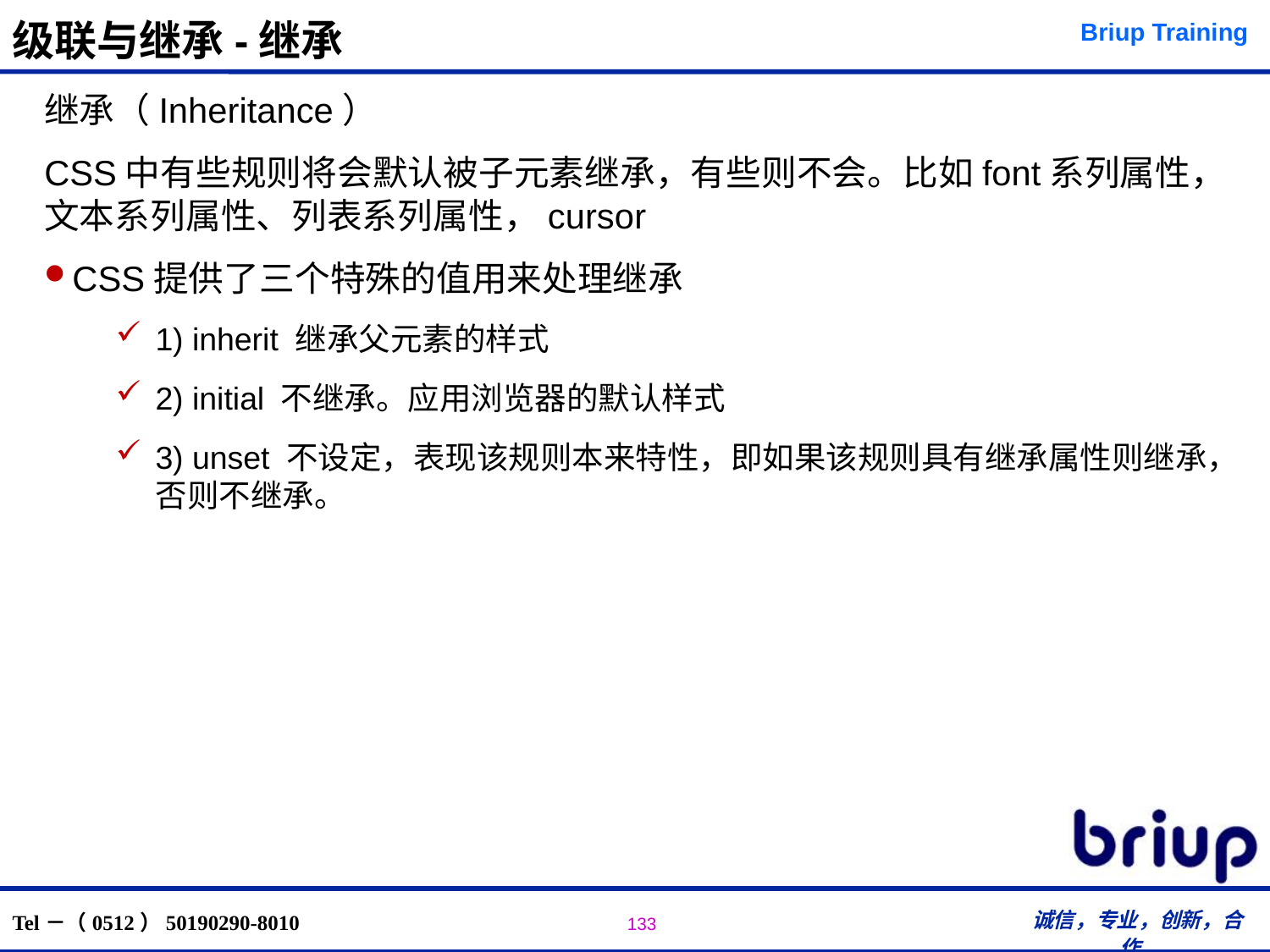

# 级联与继承-继承
继承（Inheritance）
CSS中有些规则将会默认被子元素继承，有些则不会。比如font系列属性，文本系列属性、列表系列属性，cursor
CSS提供了三个特殊的值用来处理继承
1) inherit 继承父元素的样式
2) initial 不继承。应用浏览器的默认样式
3) unset 不设定，表现该规则本来特性，即如果该规则具有继承属性则继承，否则不继承。